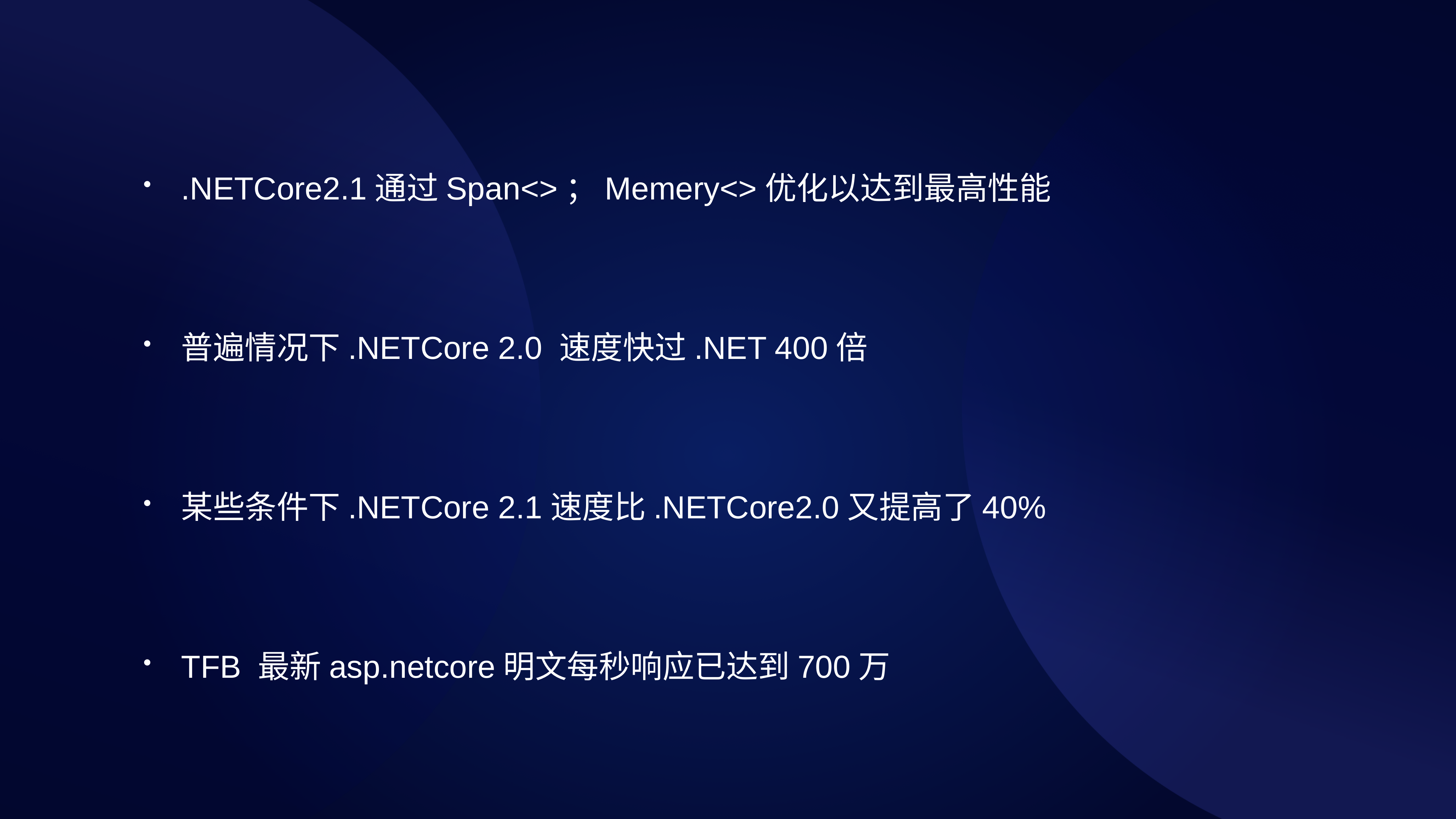

.NETCore2.1通过Span<>；Memery<>优化以达到最高性能
普遍情况下.NETCore 2.0 速度快过.NET 400倍
某些条件下.NETCore 2.1速度比.NETCore2.0又提高了40%
TFB 最新asp.netcore明文每秒响应已达到700万